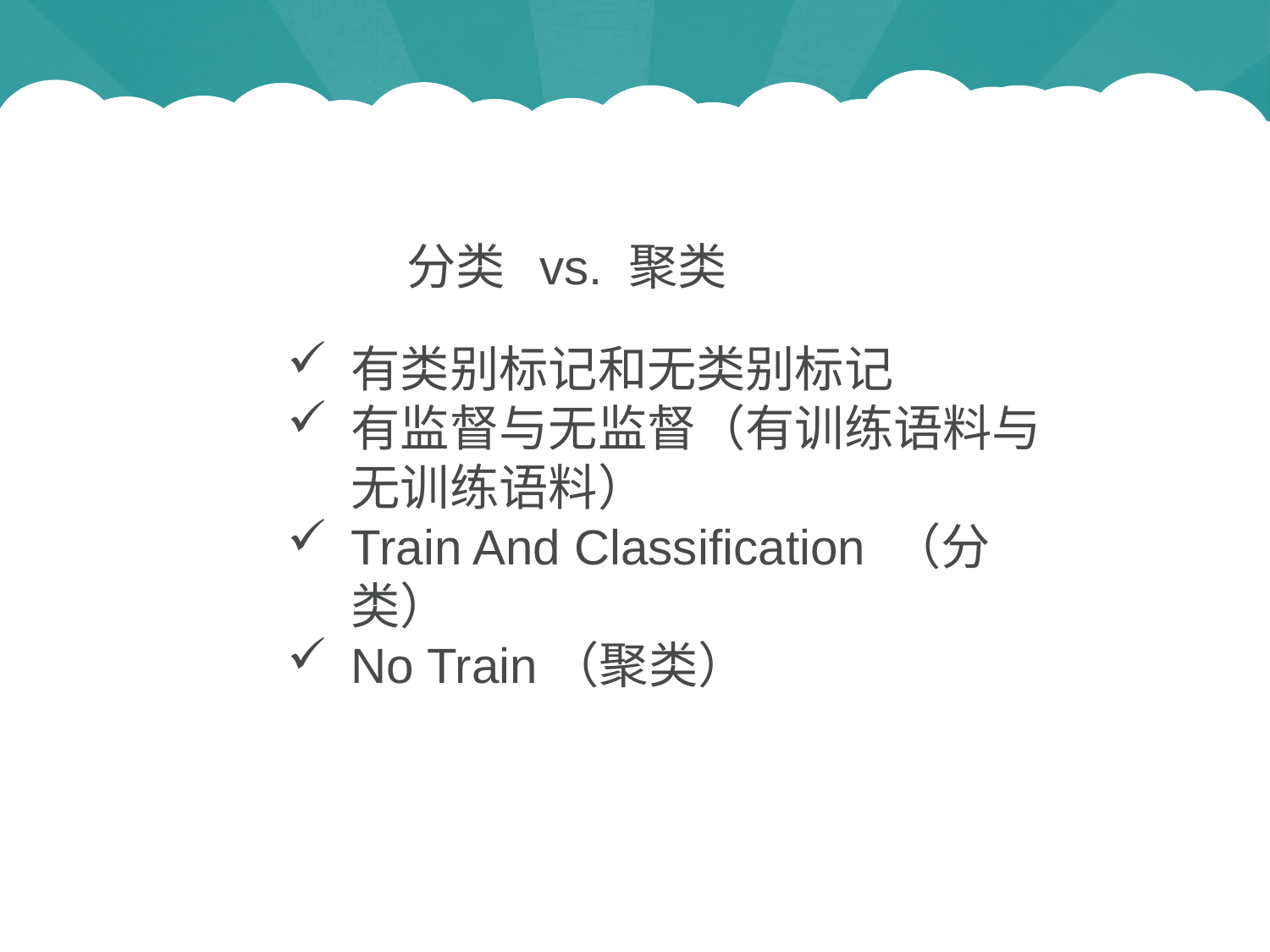

分类  vs. 聚类
有类别标记和无类别标记
有监督与无监督（有训练语料与无训练语料）
Train And Classification （分类）
No Train（聚类）